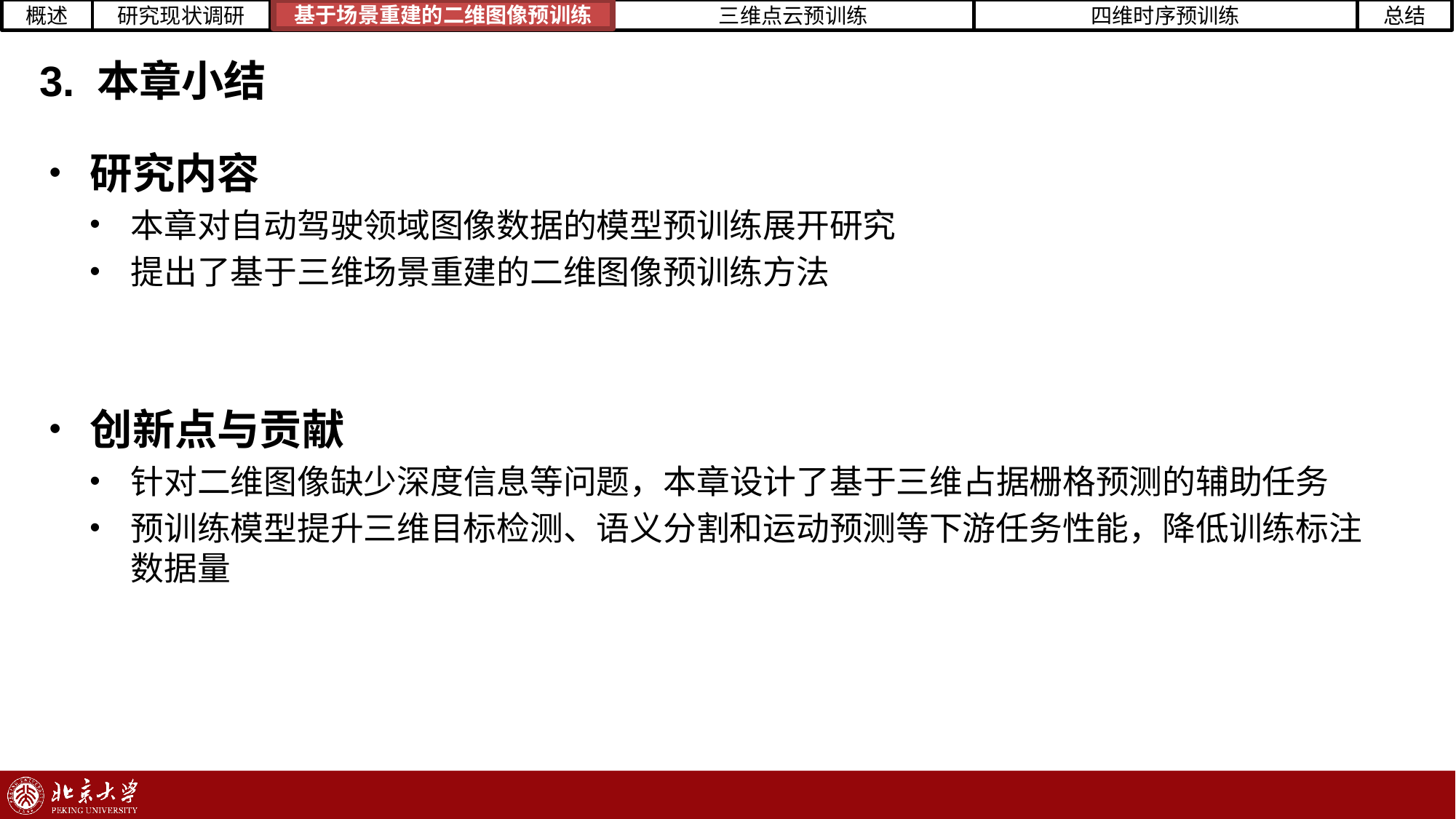

基于场景重建的二维图像预训练
# 3. 本章小结
研究内容
本章对自动驾驶领域图像数据的模型预训练展开研究
提出了基于三维场景重建的二维图像预训练方法

创新点与贡献
针对二维图像缺少深度信息等问题，本章设计了基于三维占据栅格预测的辅助任务
预训练模型提升三维目标检测、语义分割和运动预测等下游任务性能，降低训练标注数据量